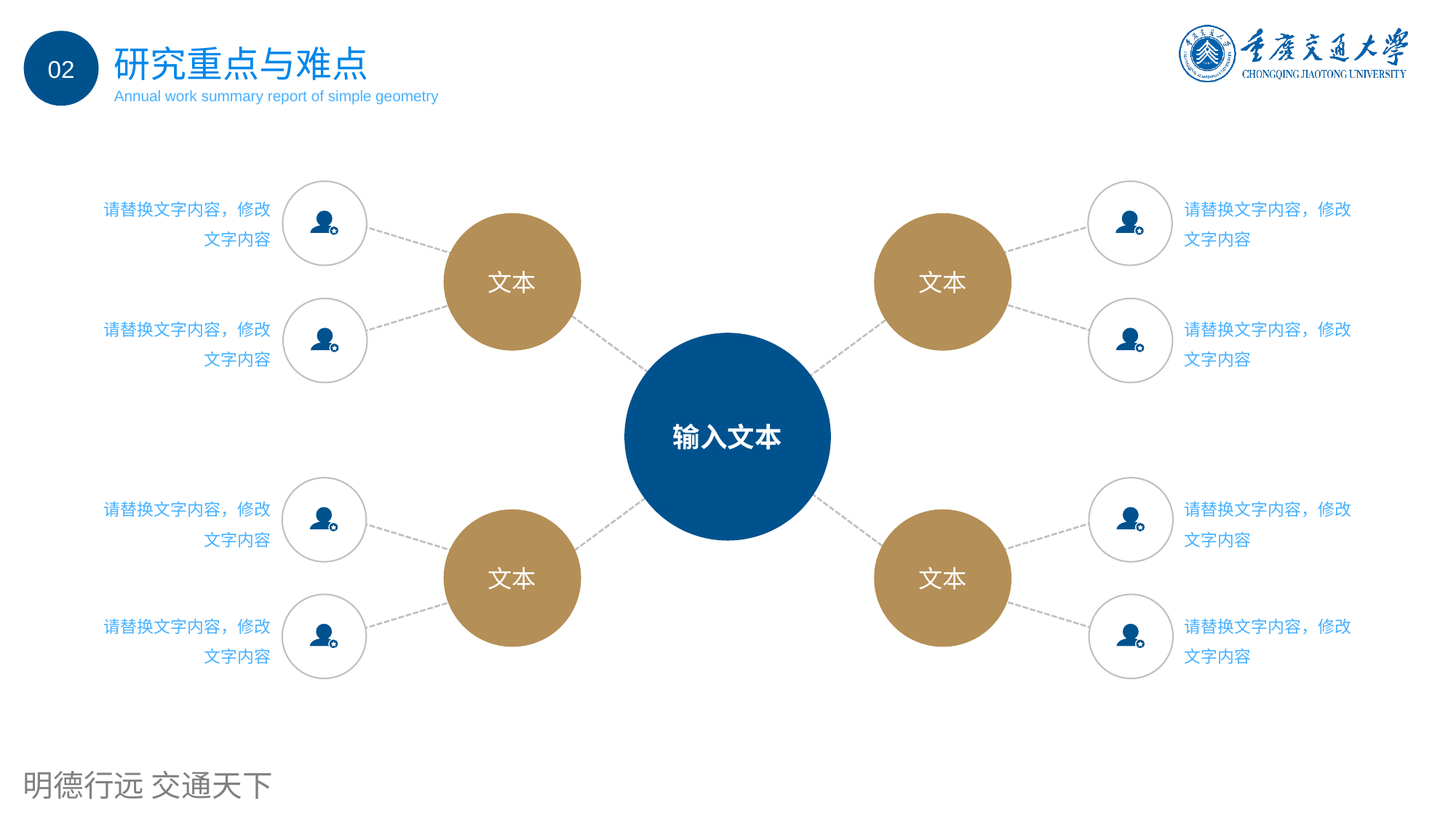

02
研究重点与难点
Annual work summary report of simple geometry

文本
文本

输入文本

文本
文本

请替换文字内容，修改文字内容
请替换文字内容，修改文字内容
请替换文字内容，修改文字内容
请替换文字内容，修改文字内容
请替换文字内容，修改文字内容
请替换文字内容，修改文字内容
请替换文字内容，修改文字内容
请替换文字内容，修改文字内容